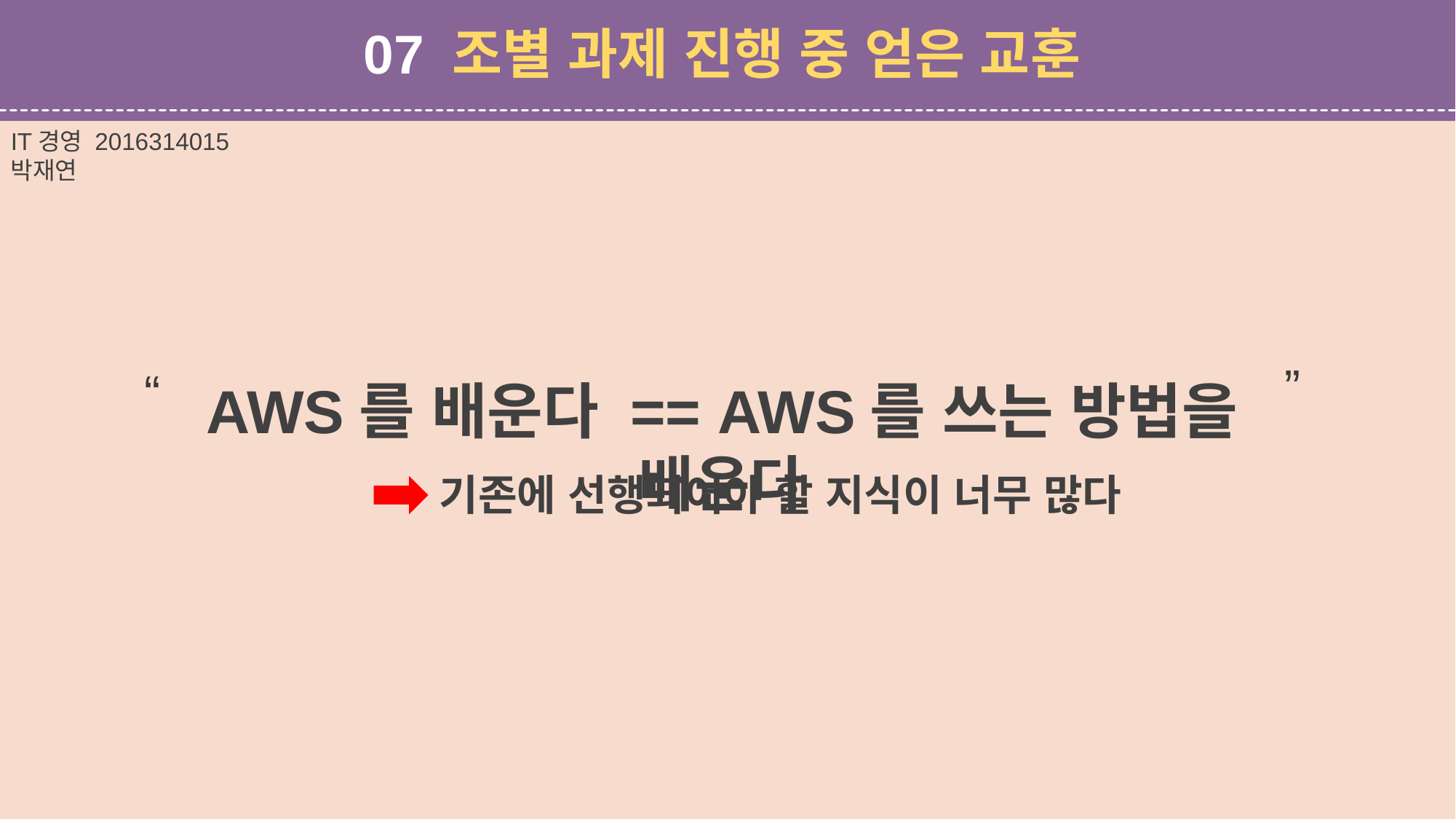

07 조별 과제 진행 중 얻은 교훈
IT경영 2016314015 박재연
“
“
AWS를 배운다 == AWS를 쓰는 방법을 배운다
기존에 선행되어야 할 지식이 너무 많다